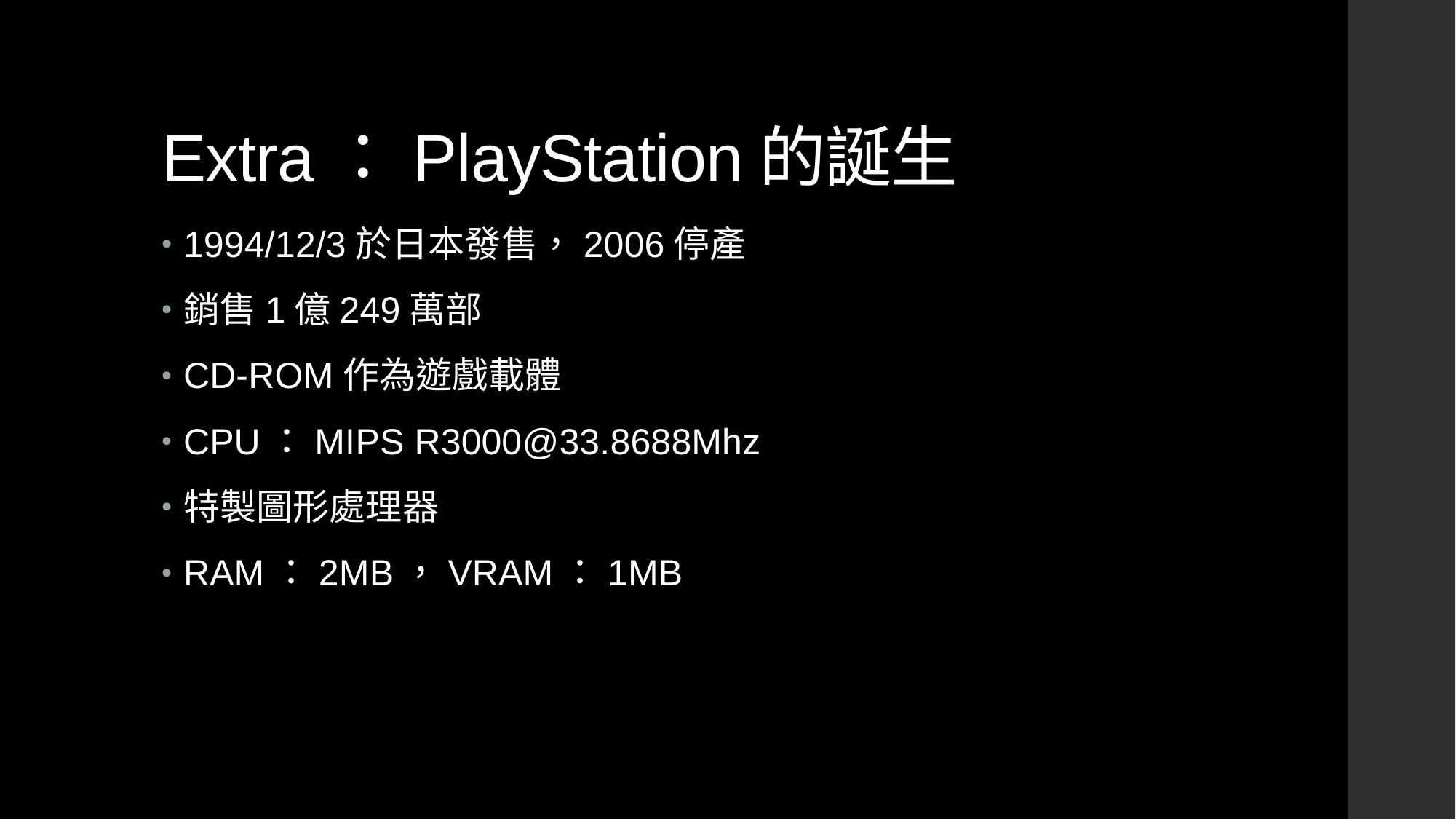

# Extra：PlayStation的誕生
1994/12/3於日本發售，2006停產
銷售1億249萬部
CD-ROM作為遊戲載體
CPU：MIPS R3000@33.8688Mhz
特製圖形處理器
RAM：2MB，VRAM：1MB